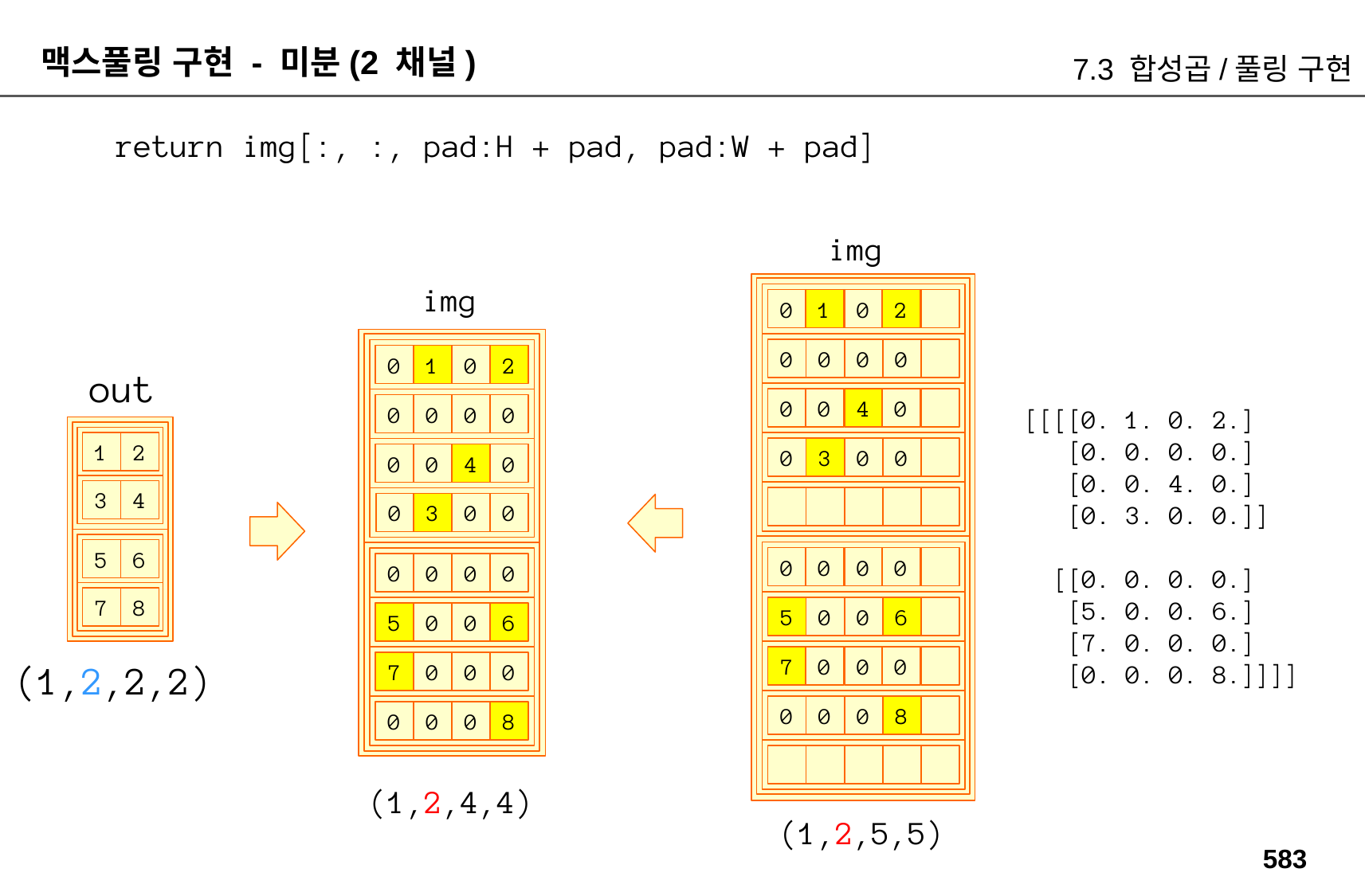

맥스풀링 구현 - 미분(2 채널)
7.3 합성곱/풀링 구현
return img[:, :, pad:H + pad, pad:W + pad]
img
img

0
1
0
2

0
0
0
0

0
1
0
2
out

0
0
4
0

0
0
0
0
[[[[0. 1. 0. 2.]
   [0. 0. 0. 0.]
   [0. 0. 4. 0.]
   [0. 3. 0. 0.]]

  [[0. 0. 0. 0.]
   [5. 0. 0. 6.]
   [7. 0. 0. 0.]
   [0. 0. 0. 8.]]]]

1
2

0
3
0
0

0
0
4
0

3
4

0
3
0
0

5
6

0
0
0
0

0
0
0
0

7
8

5
0
0
6

5
0
0
6

7
0
0
0

(1,2,2,2)
7
0
0
0

0
0
0
8

0
0
0
8

(1,2,4,4)
(1,2,5,5)